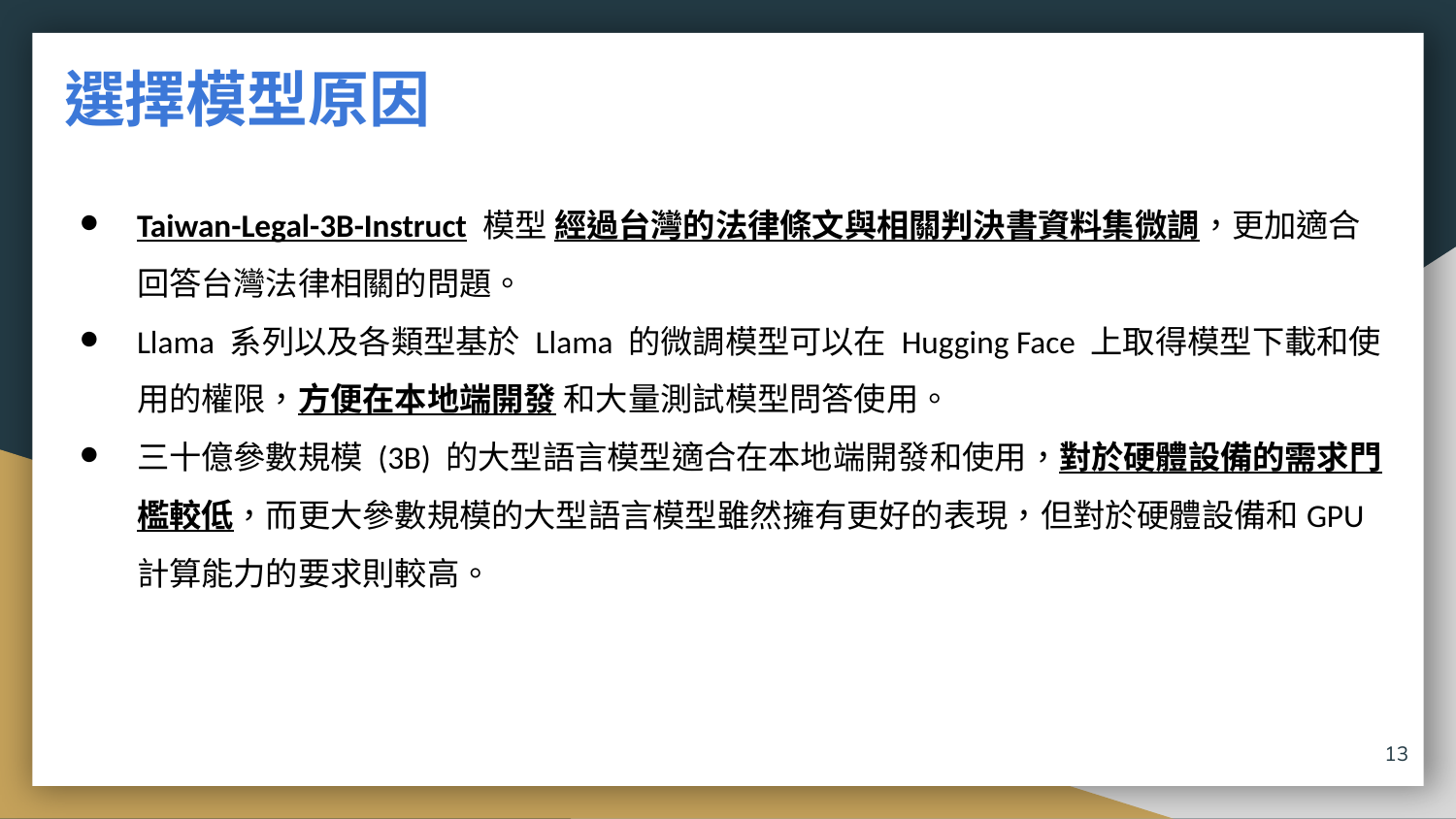

# 選擇模型原因
Taiwan-Legal-3B-Instruct 模型 經過台灣的法律條文與相關判決書資料集微調，更加適合回答台灣法律相關的問題。
Llama 系列以及各類型基於 Llama 的微調模型可以在 Hugging Face 上取得模型下載和使用的權限，方便在本地端開發 和大量測試模型問答使用。
三十億參數規模 (3B) 的大型語言模型適合在本地端開發和使用，對於硬體設備的需求門檻較低，而更大參數規模的大型語言模型雖然擁有更好的表現，但對於硬體設備和GPU計算能力的要求則較高。
*本專題的硬體設備規格：Intel® Core™ i5-13420H; NVIDIA GeForce RTX 4060 Laptop GPU, 8G GDDR6; 32GB RAM
13